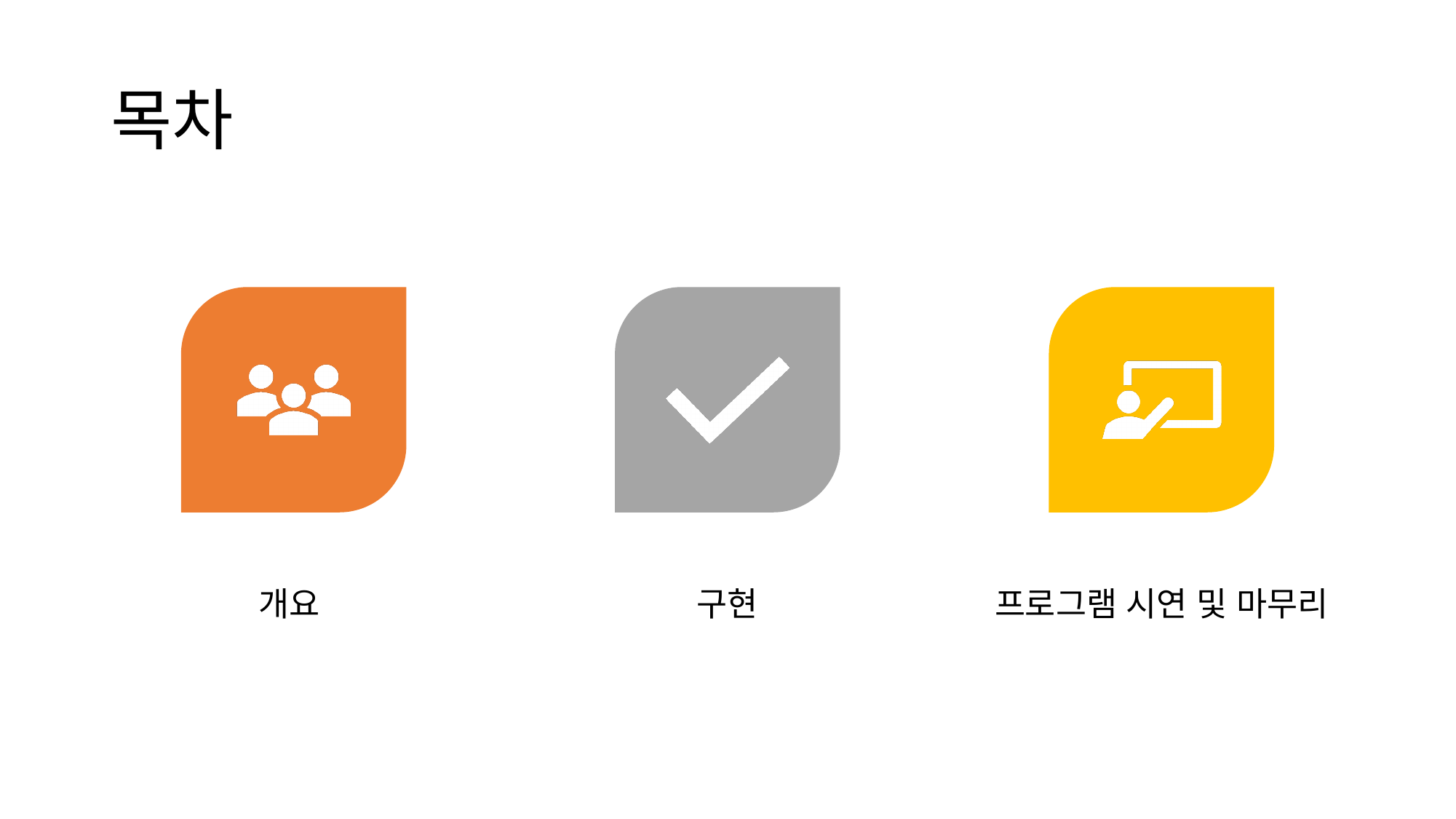

# 목차
개요
구현
프로그램 시연 및 마무리